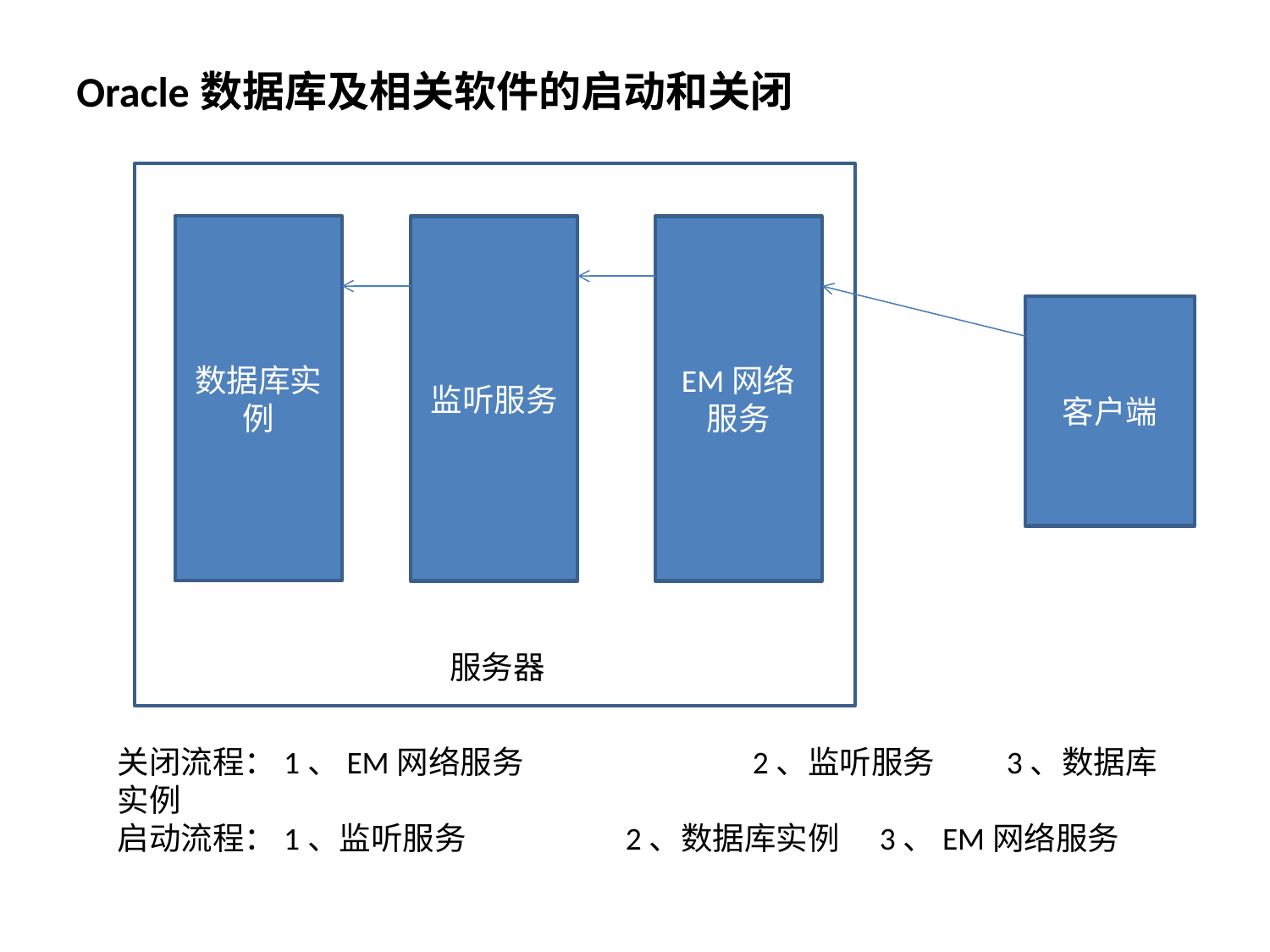

Oracle数据库及相关软件的启动和关闭

数据库实例
监听服务
EM网络服务
客户端
服务器
关闭流程：1、EM网络服务		2、监听服务 	3、数据库实例
启动流程：1、监听服务		2、数据库实例	3、EM网络服务